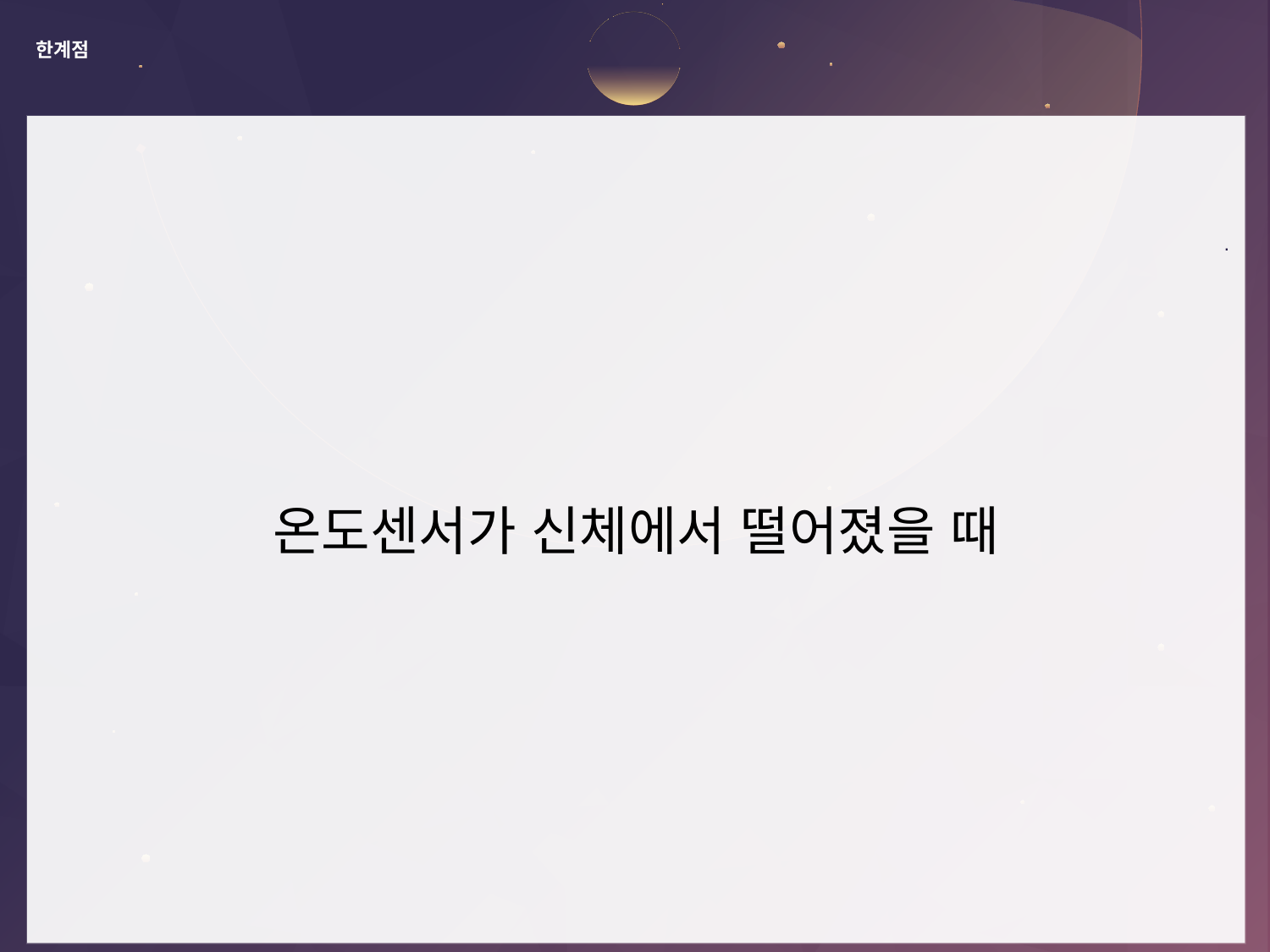

# 한계점

·

온도센서가 신체에서 떨어졌을 때